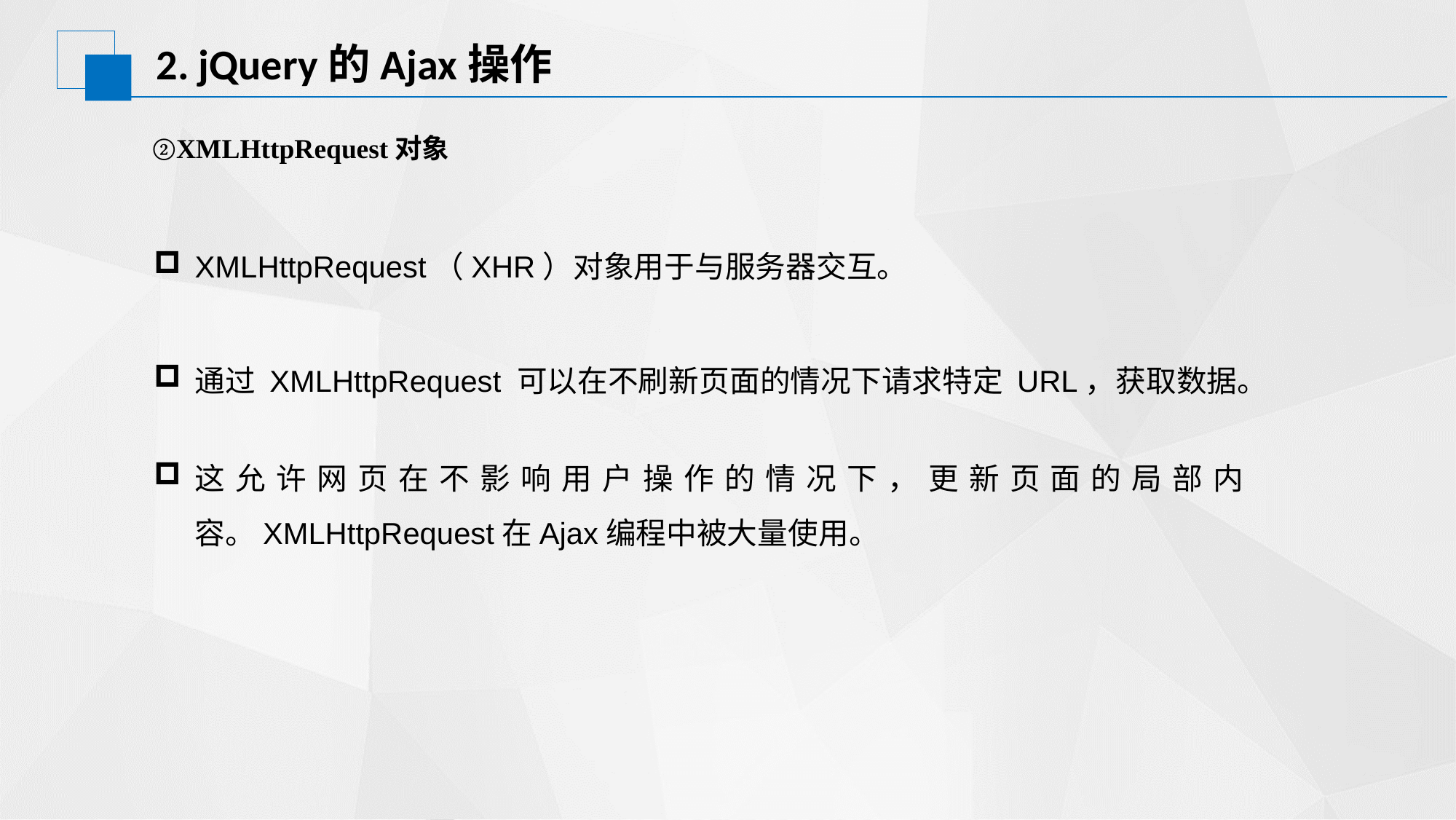

# 2. jQuery的Ajax操作
②XMLHttpRequest对象
XMLHttpRequest（XHR）对象用于与服务器交互。
通过 XMLHttpRequest 可以在不刷新页面的情况下请求特定 URL，获取数据。
这允许网页在不影响用户操作的情况下，更新页面的局部内容。XMLHttpRequest在Ajax编程中被大量使用。